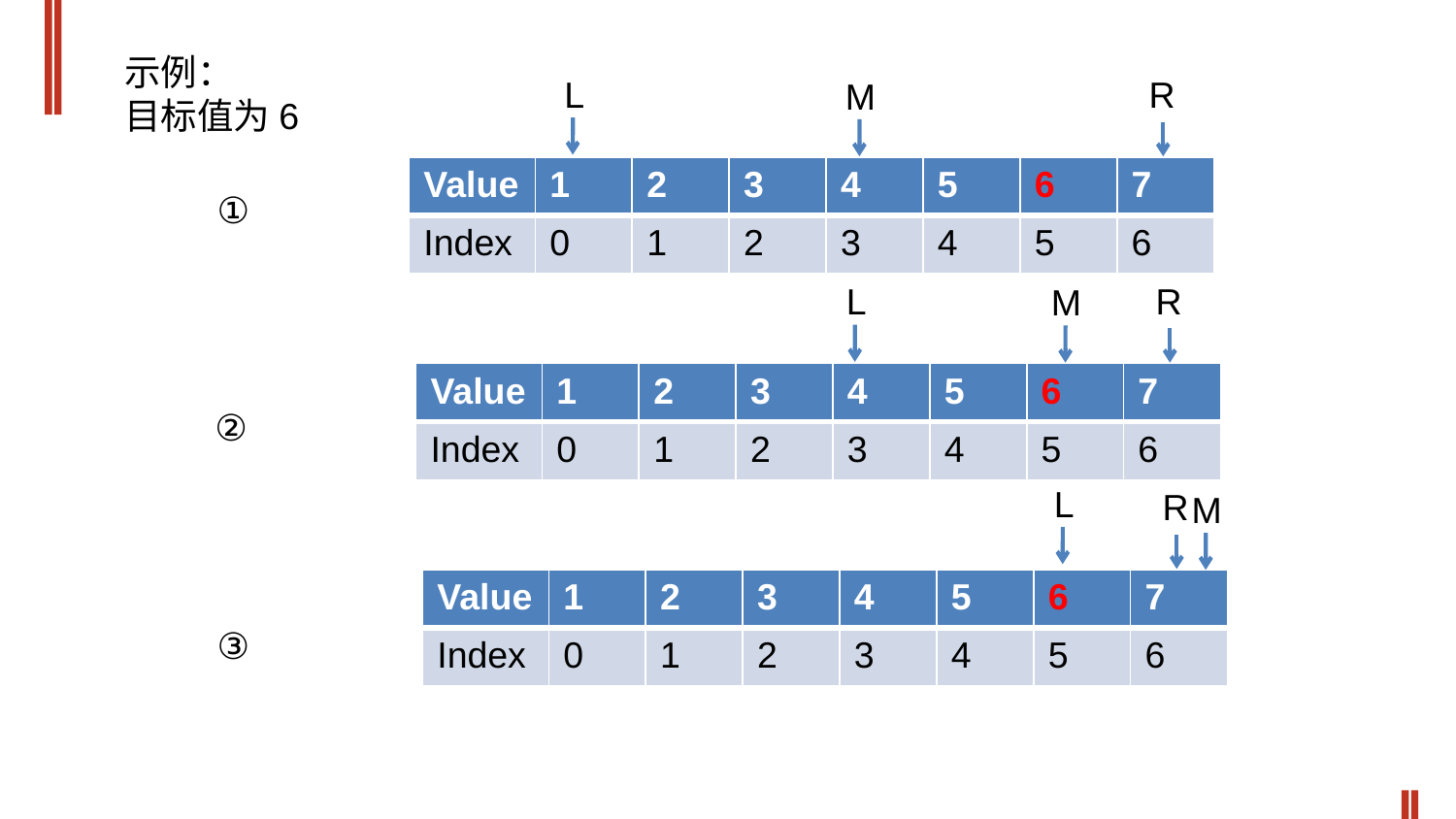

示例：
目标值为6
L
R
M
| Value | 1 | 2 | 3 | 4 | 5 | 6 | 7 |
| --- | --- | --- | --- | --- | --- | --- | --- |
| Index | 0 | 1 | 2 | 3 | 4 | 5 | 6 |
①
R
L
M
| Value | 1 | 2 | 3 | 4 | 5 | 6 | 7 |
| --- | --- | --- | --- | --- | --- | --- | --- |
| Index | 0 | 1 | 2 | 3 | 4 | 5 | 6 |
②
L
R
M
| Value | 1 | 2 | 3 | 4 | 5 | 6 | 7 |
| --- | --- | --- | --- | --- | --- | --- | --- |
| Index | 0 | 1 | 2 | 3 | 4 | 5 | 6 |
③